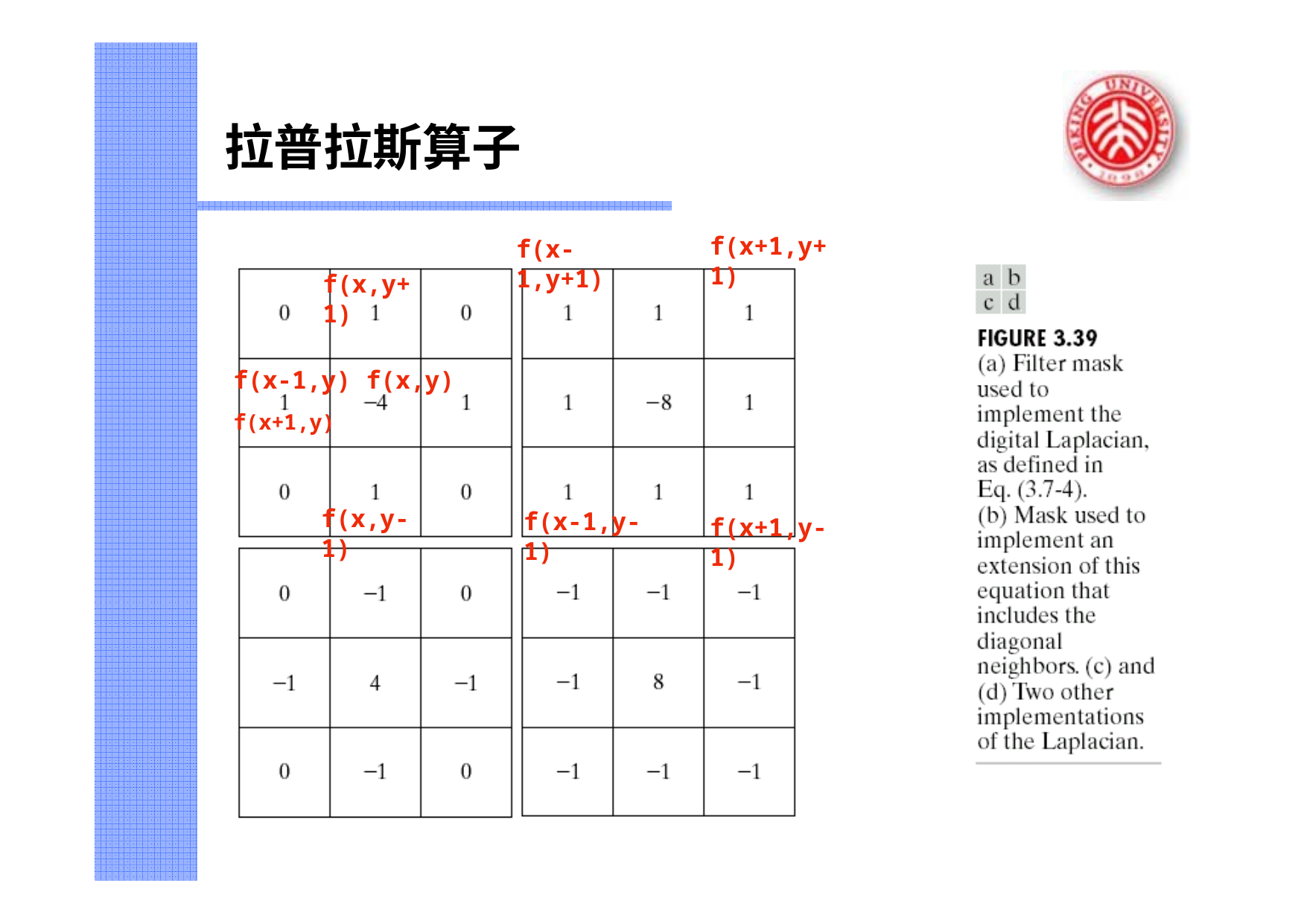

# 拉普拉斯算子
f(x+1,y+1)
f(x-1,y+1)

f(x,y+1)
f(x-1,y) f(x,y) f(x+1,y)
f(x,y-1)
f(x-1,y-1)
f(x+1,y-1)